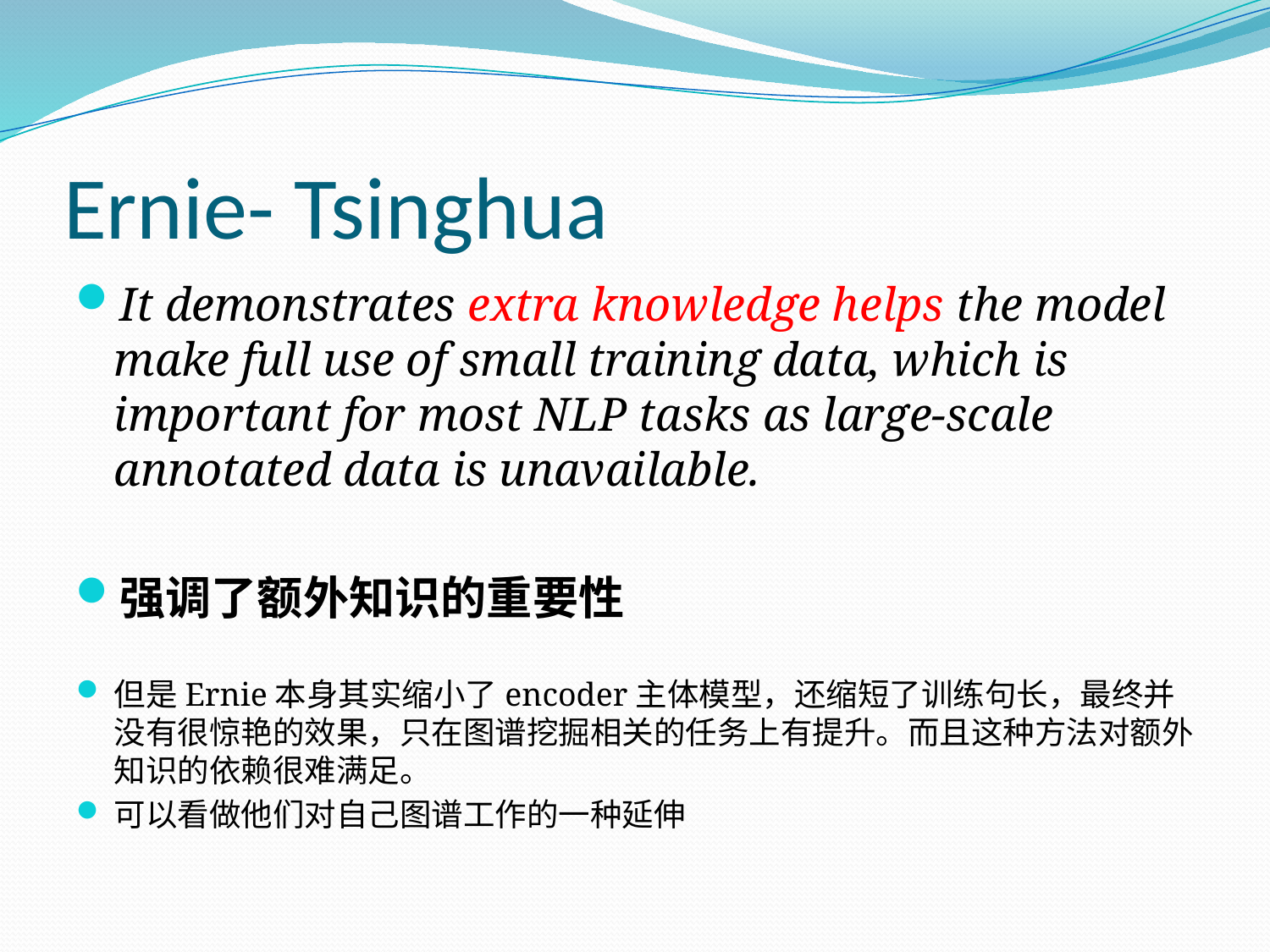

# Ernie- Tsinghua
It demonstrates extra knowledge helps the model make full use of small training data, which is important for most NLP tasks as large-scale annotated data is unavailable.

强调了额外知识的重要性

但是Ernie本身其实缩小了encoder主体模型，还缩短了训练句长，最终并没有很惊艳的效果，只在图谱挖掘相关的任务上有提升。而且这种方法对额外知识的依赖很难满足。
可以看做他们对自己图谱工作的一种延伸